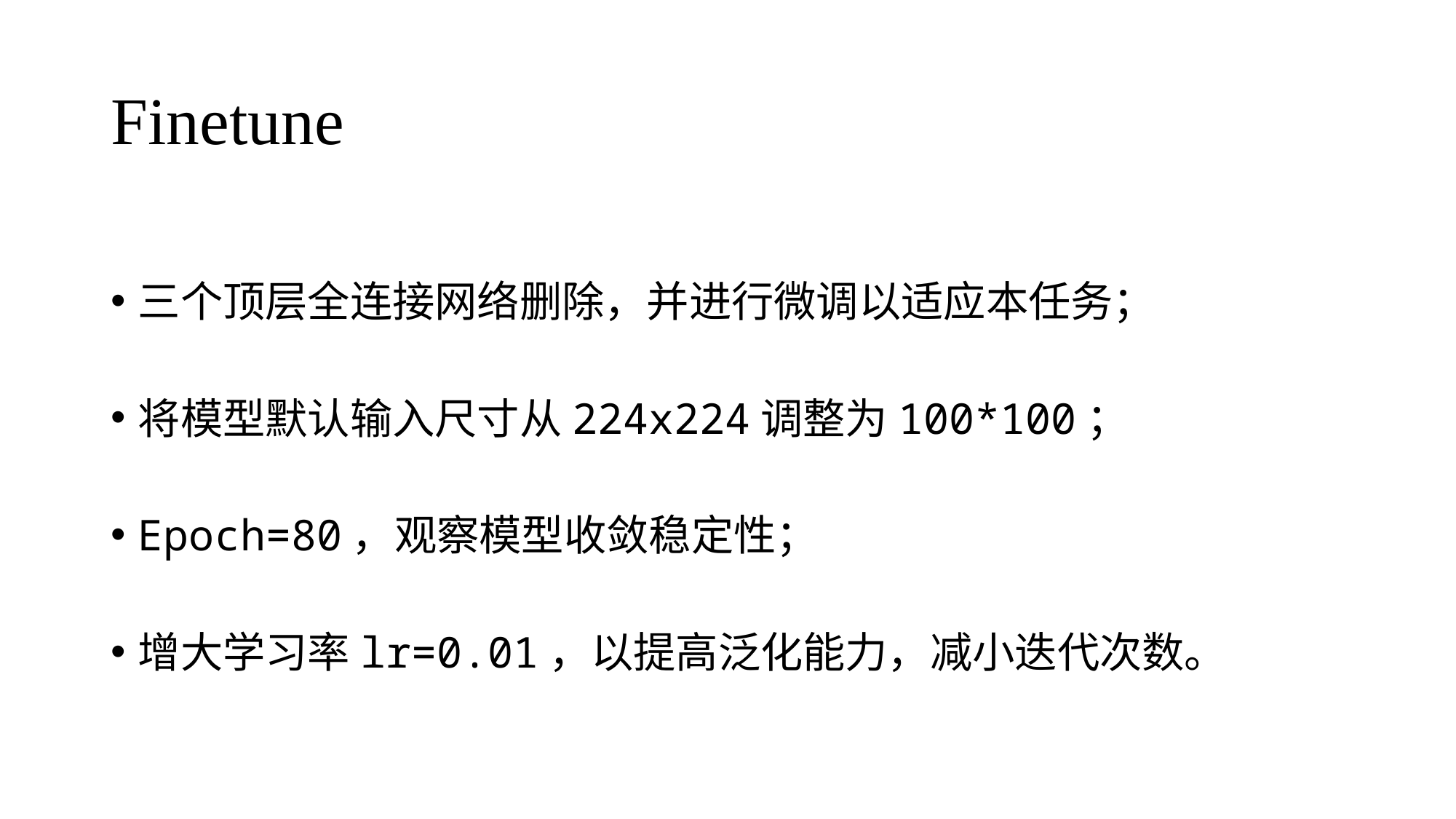

# Finetune
三个顶层全连接网络删除，并进行微调以适应本任务；
将模型默认输入尺寸从224x224调整为100*100；
Epoch=80，观察模型收敛稳定性；
增大学习率lr=0.01，以提高泛化能力，减小迭代次数。